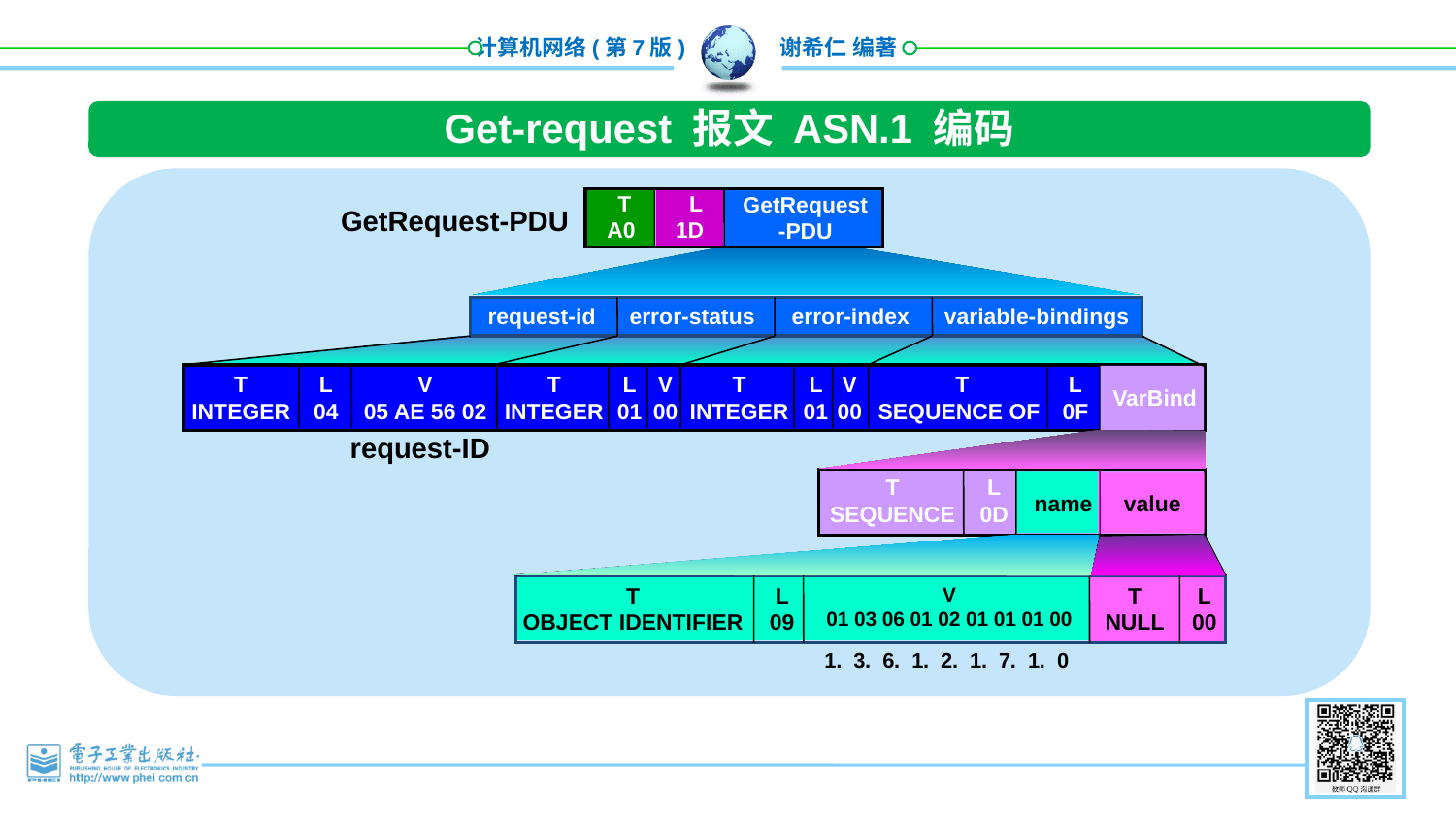

Get-request 报文 ASN.1 编码

 T
A0
  L
1D
GetRequest
-PDU

GetRequest-PDU

request-id
error-status
error-index
variable-bindings

T
INTEGER
L
04
V
05 AE 56 02
T
INTEGER
L
01
V
00
T
INTEGER
L
01
V
00
T
SEQUENCE OF
L
0F

VarBind
request-ID

T
SEQUENCE
L
0D

name     value

T
OBJECT IDENTIFIER
L
09
V
01 03 06 01 02 01 01 01 00
T
NULL
L
00

1.  3.  6.  1.  2.  1.  7.  1.  0